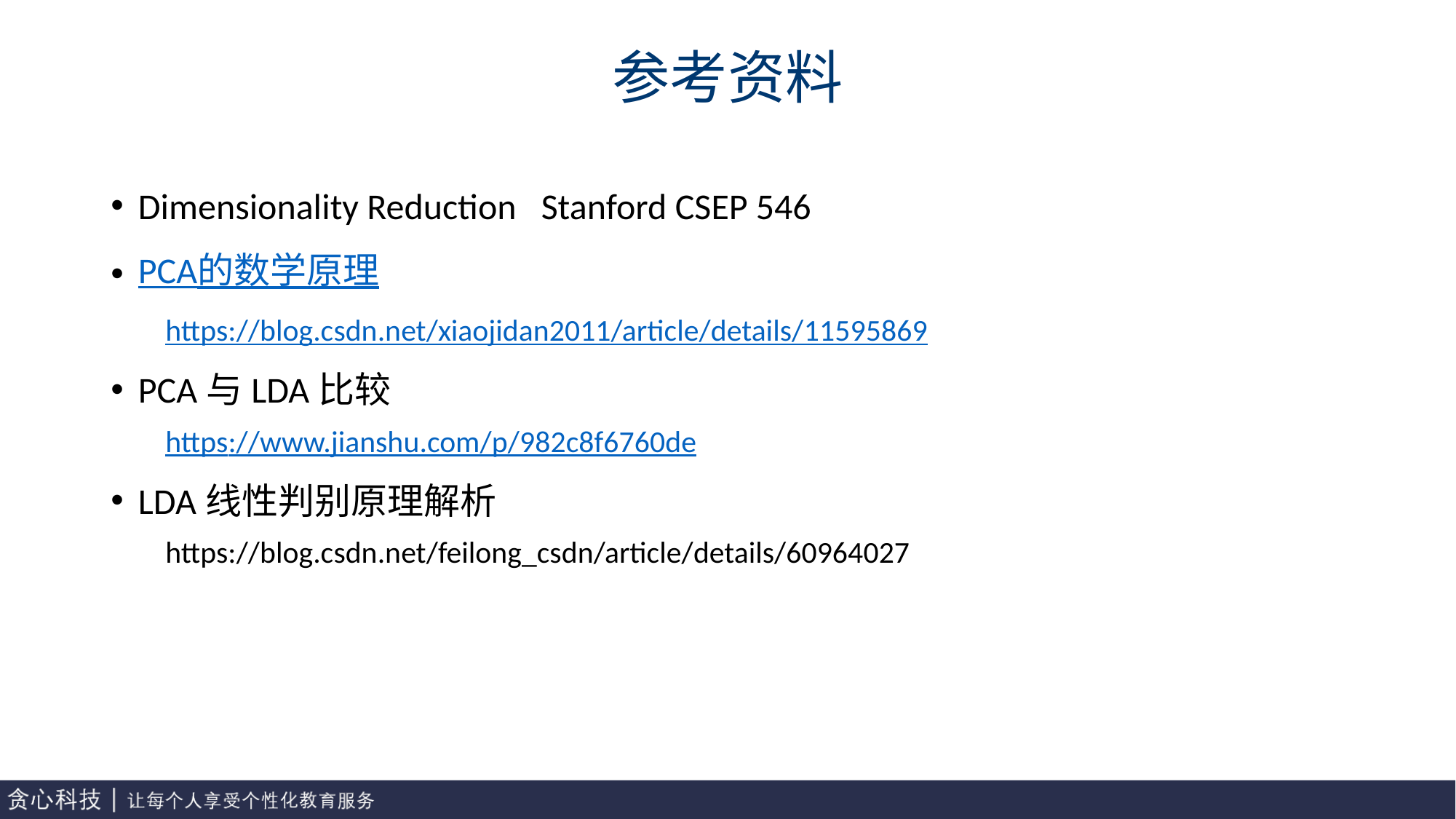

# 参考资料
Dimensionality Reduction   Stanford CSEP 546
PCA的数学原理
https://blog.csdn.net/xiaojidan2011/article/details/11595869
PCA与LDA比较
https://www.jianshu.com/p/982c8f6760de
LDA线性判别原理解析
https://blog.csdn.net/feilong_csdn/article/details/60964027